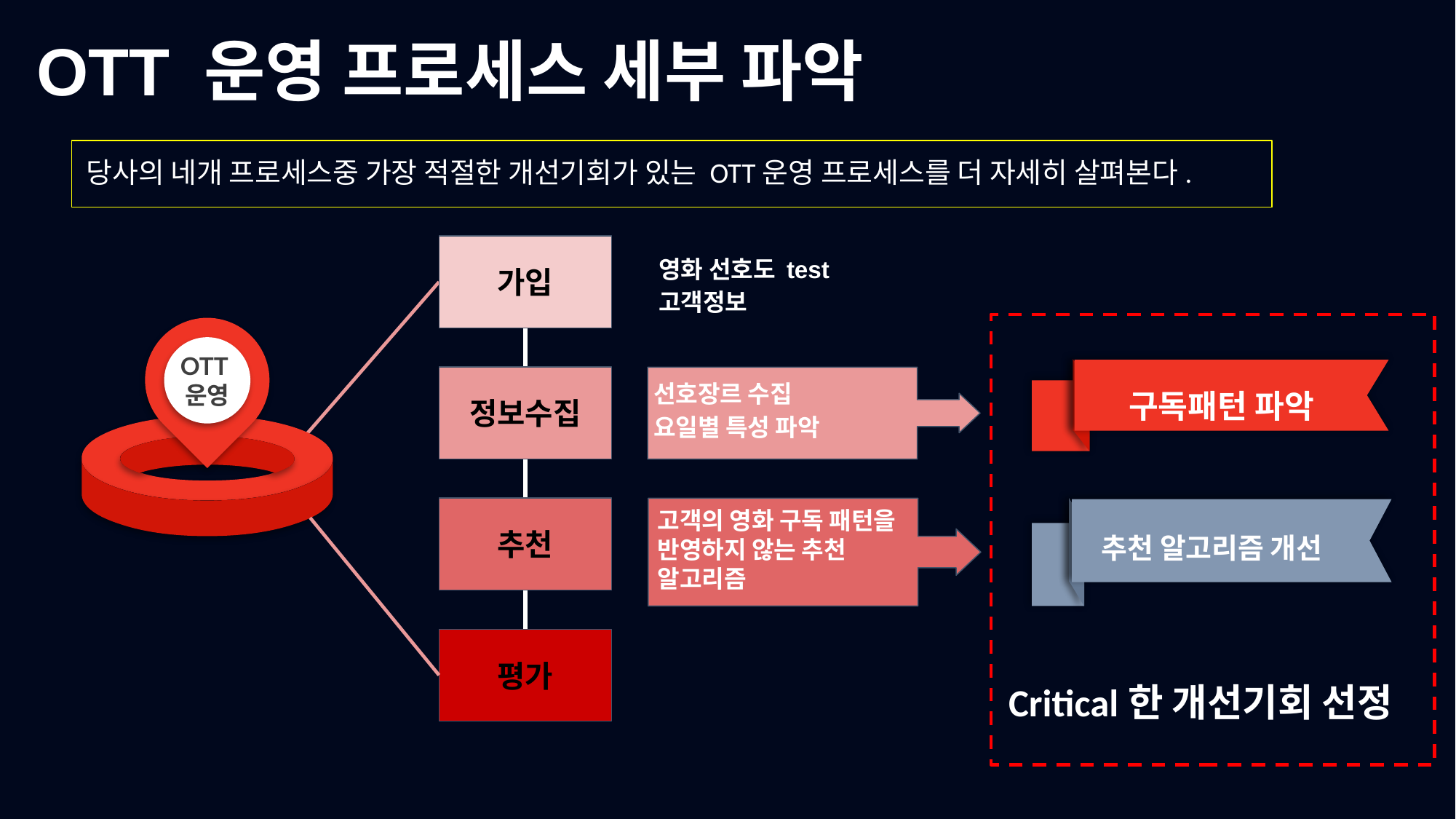

OTT 운영 프로세스 세부 파악
당사의 네개 프로세스중 가장 적절한 개선기회가 있는 OTT운영 프로세스를 더 자세히 살펴본다.
가입
영화 선호도 test
고객정보

OTT운영

구독패턴 파악

정보수집

선호장르 수집
요일별 특성 파악

추천

고객의 영화 구독 패턴을 반영하지 않는 추천 알고리즘

추천 알고리즘 개선

평가
Critical한 개선기회 선정